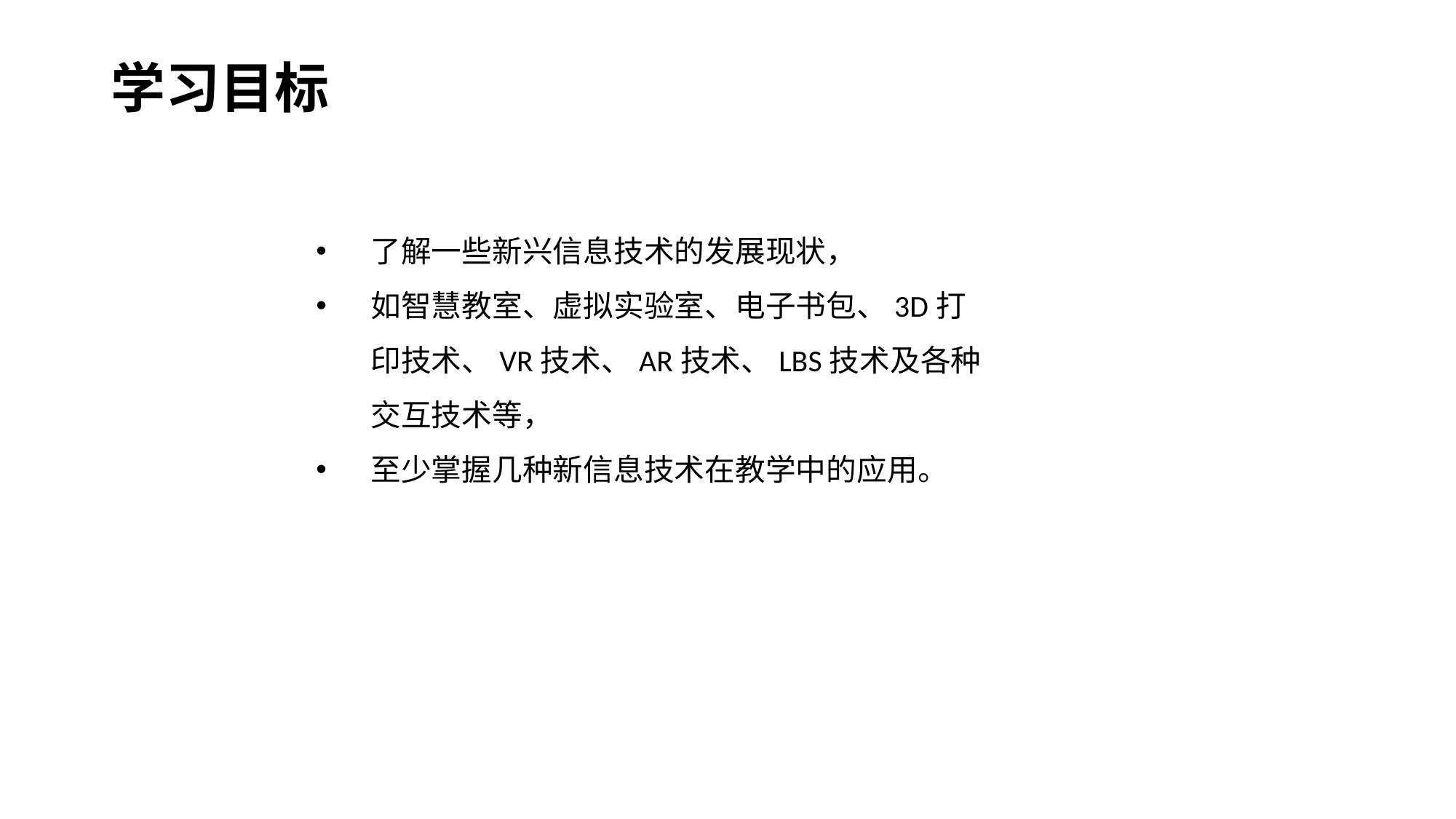

# 学习目标
了解一些新兴信息技术的发展现状，
如智慧教室、虚拟实验室、电子书包、3D打印技术、VR技术、AR技术、LBS技术及各种交互技术等，
至少掌握几种新信息技术在教学中的应用。